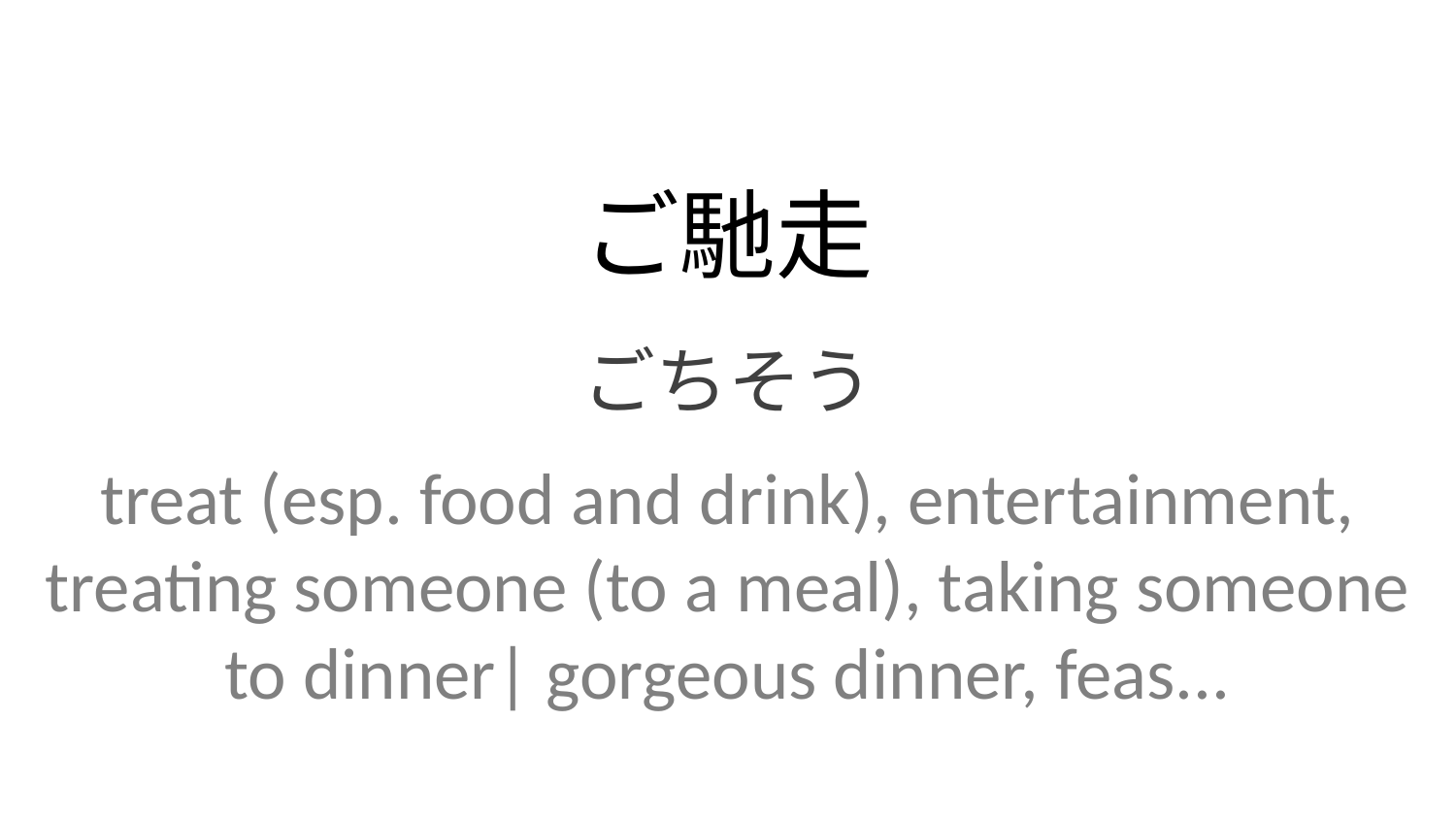

ご馳走

ごちそう
treat (esp. food and drink), entertainment, treating someone (to a meal), taking someone to dinner| gorgeous dinner, feas...